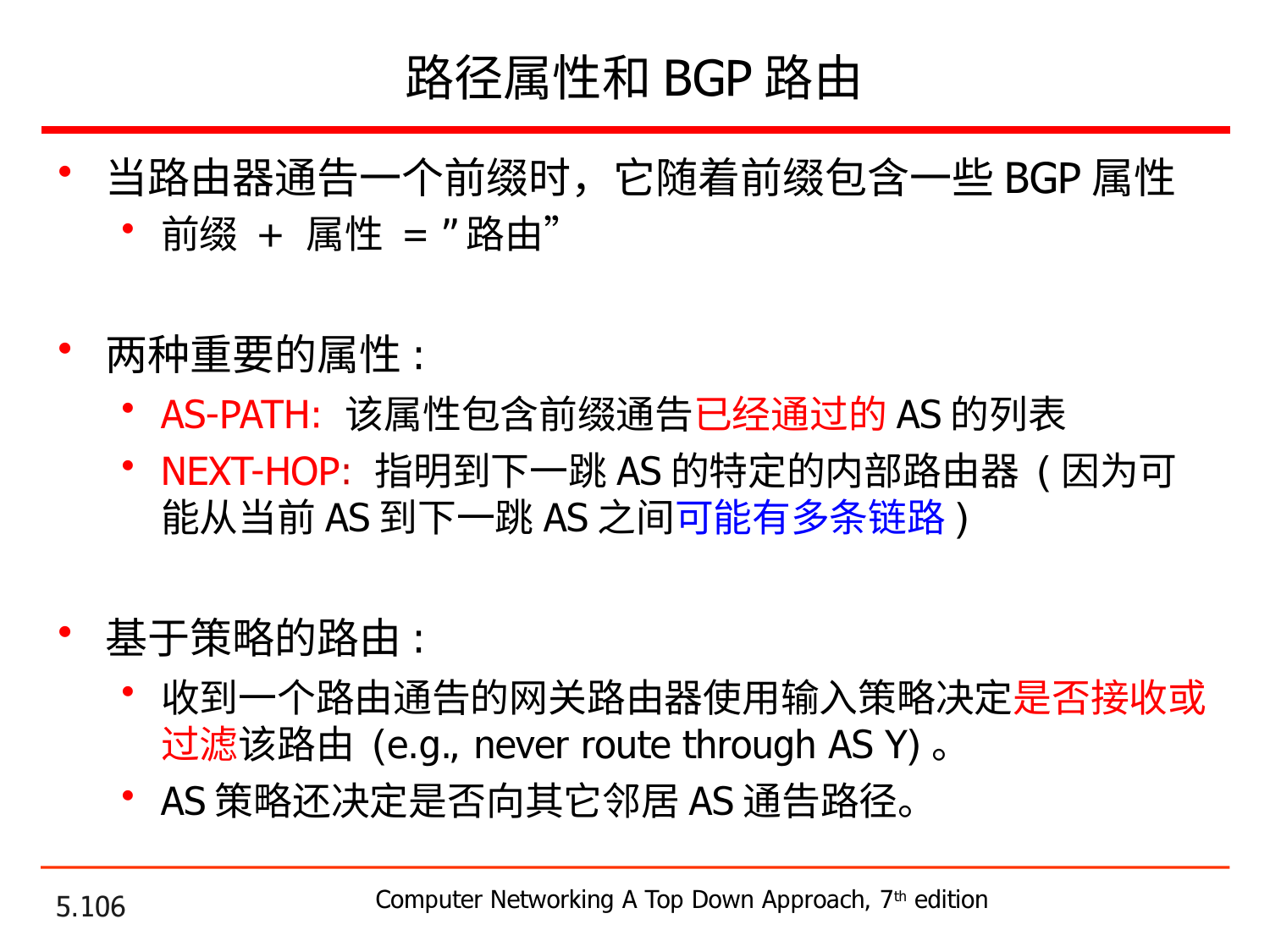

# 路径属性和BGP路由
当路由器通告一个前缀时，它随着前缀包含一些BGP属性
前缀 + 属性 = ”路由”

两种重要的属性:
AS-PATH: 该属性包含前缀通告已经通过的AS的列表
NEXT-HOP: 指明到下一跳AS的特定的内部路由器 (因为可能从当前AS到下一跳AS之间可能有多条链路)

基于策略的路由:
收到一个路由通告的网关路由器使用输入策略决定是否接收或过滤该路由 (e.g., never route through AS Y)。
AS策略还决定是否向其它邻居AS通告路径。